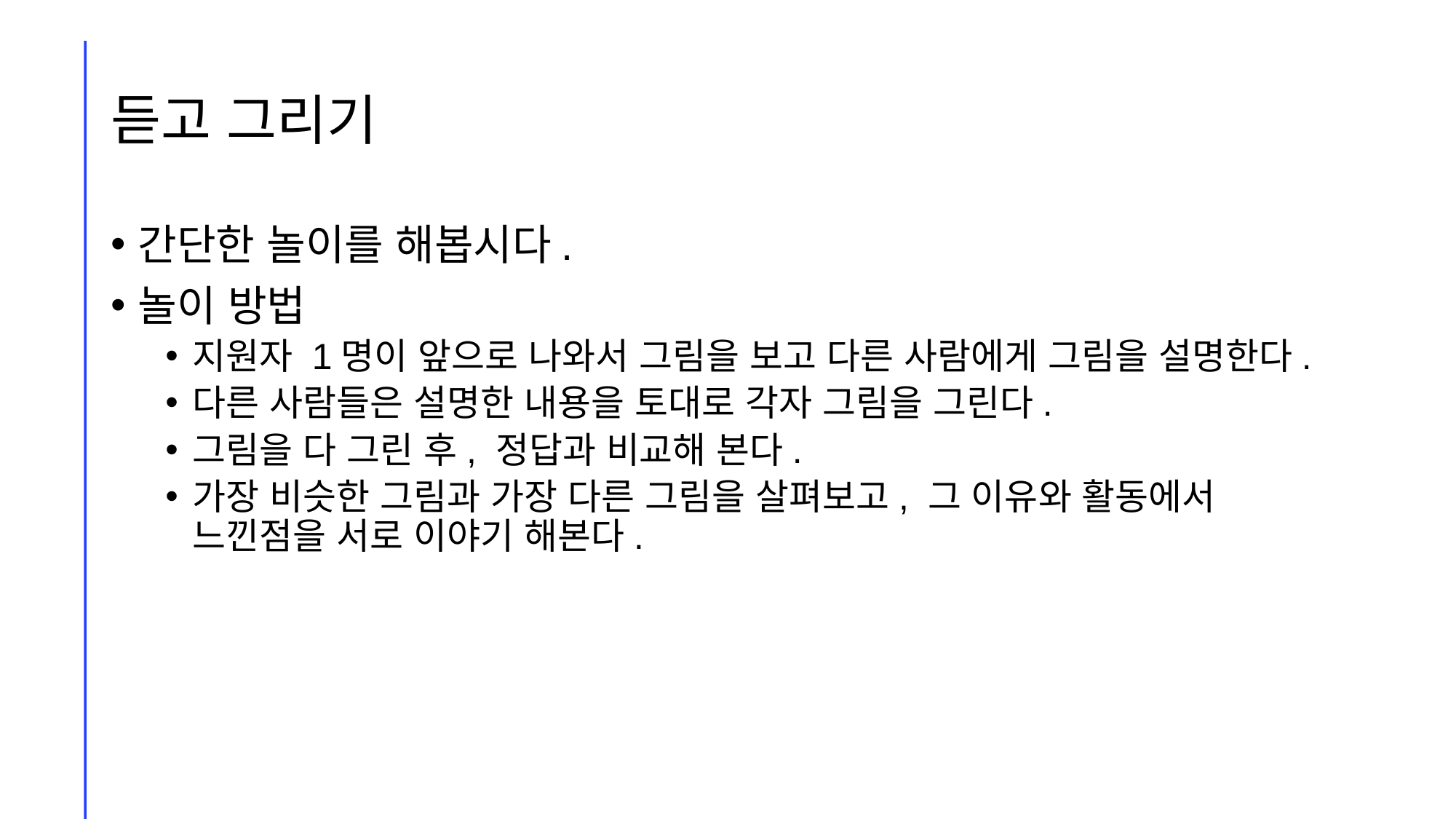

# 듣고 그리기
간단한 놀이를 해봅시다.
놀이 방법
지원자 1명이 앞으로 나와서 그림을 보고 다른 사람에게 그림을 설명한다.
다른 사람들은 설명한 내용을 토대로 각자 그림을 그린다.
그림을 다 그린 후, 정답과 비교해 본다.
가장 비슷한 그림과 가장 다른 그림을 살펴보고, 그 이유와 활동에서 느낀점을 서로 이야기 해본다.